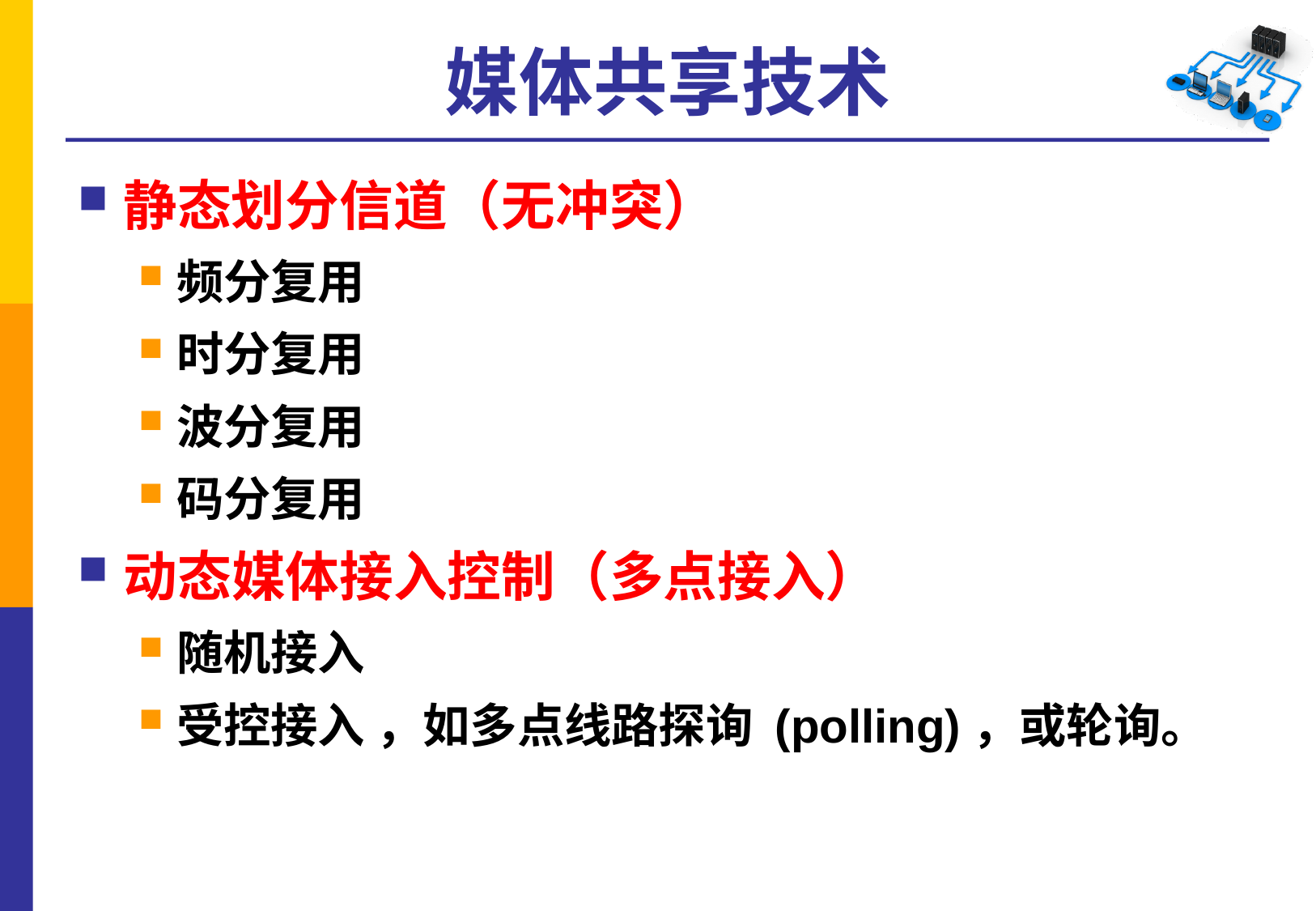

# 媒体共享技术
静态划分信道（无冲突）
频分复用
时分复用
波分复用
码分复用
动态媒体接入控制（多点接入）
随机接入
受控接入 ，如多点线路探询 (polling)，或轮询。